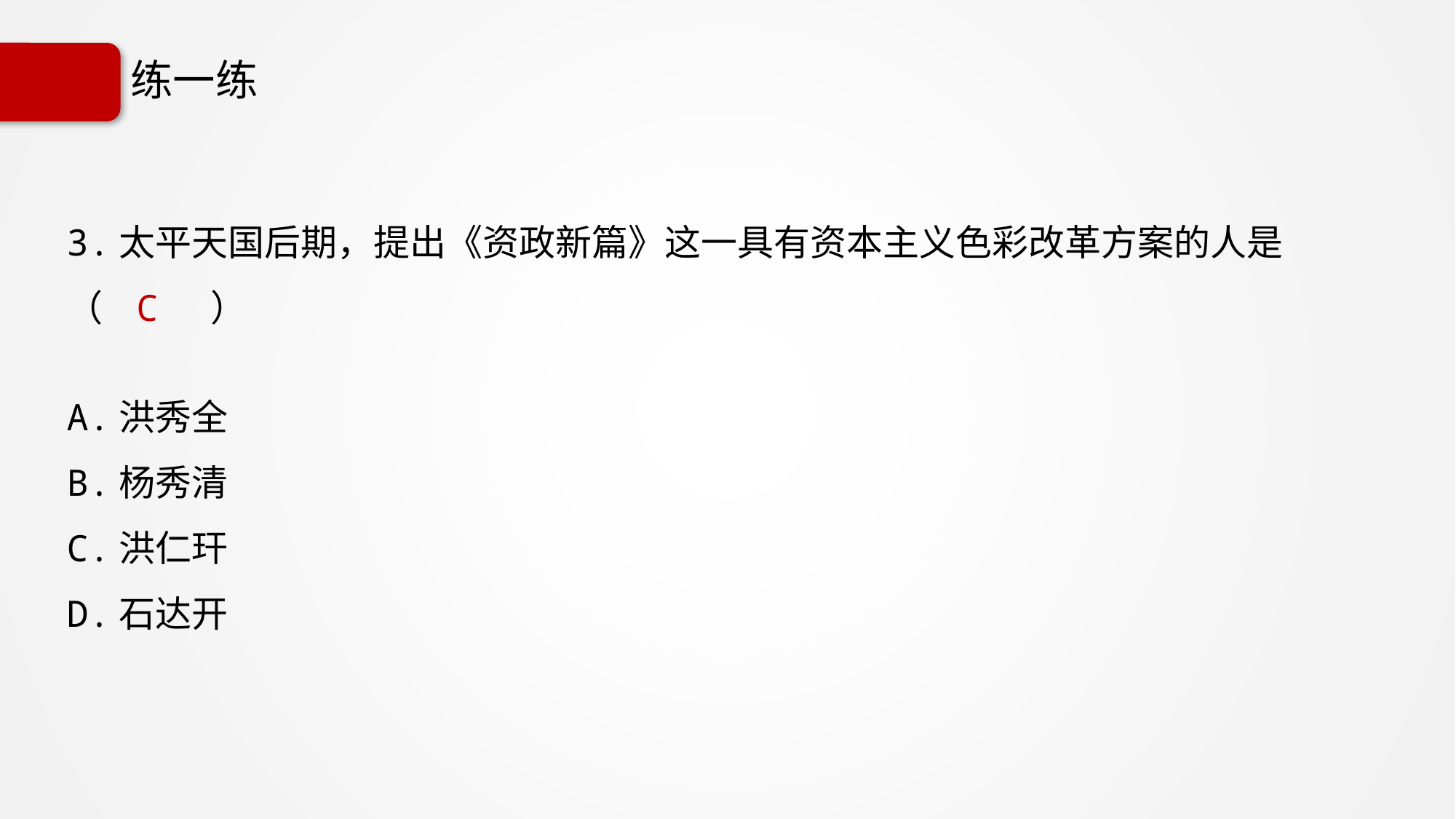

# 练一练
3.太平天国后期，提出《资政新篇》这一具有资本主义色彩改革方案的人是（   C  ）
A.洪秀全
B.杨秀清
C.洪仁玕
D.石达开